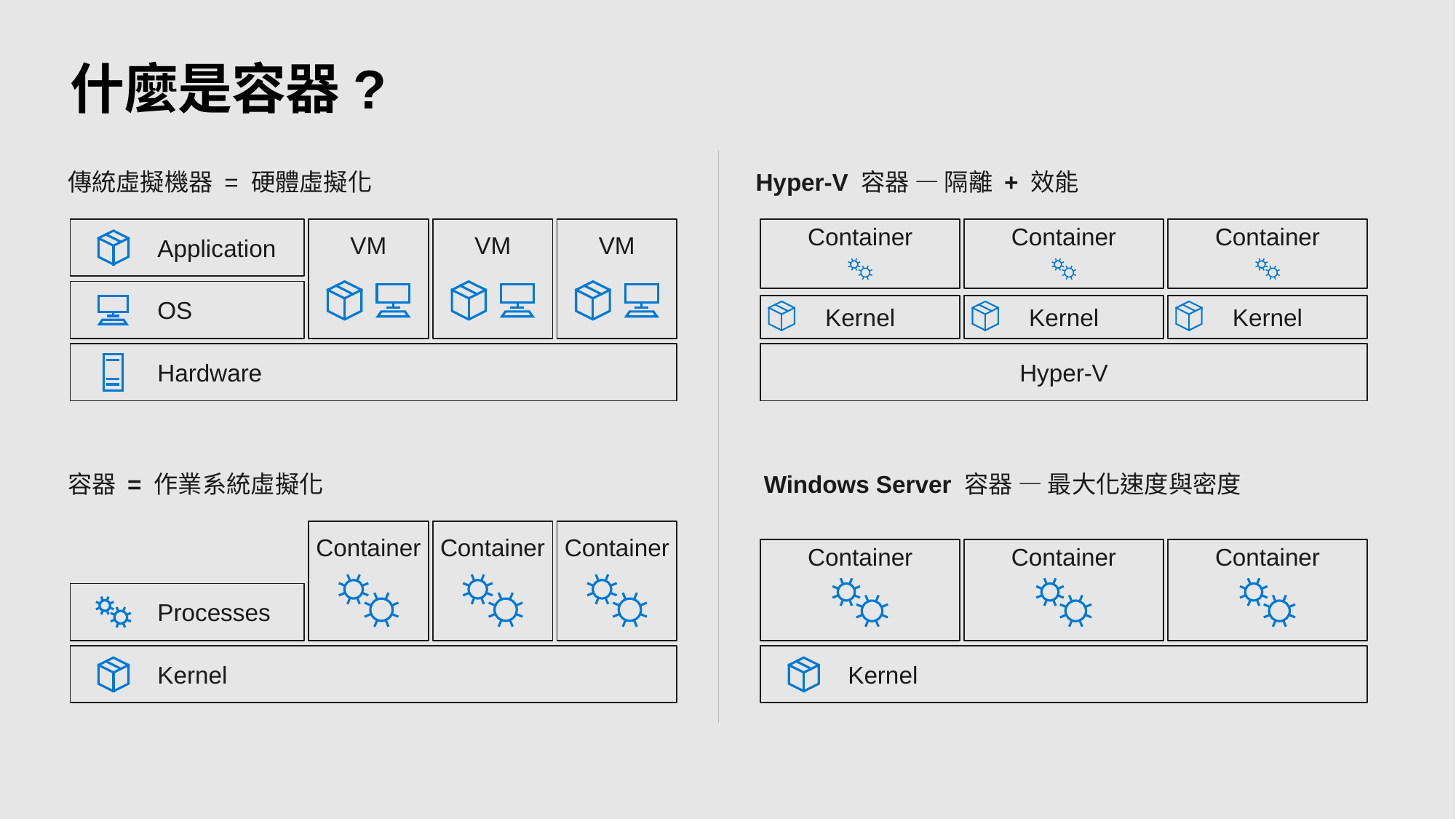

# 什麼是容器?
傳統虛擬機器 = 硬體虛擬化
Application
VM
VM
VM

OS

Hardware

容器 = 作業系統虛擬化
Container
Container
Container

Processes

Kernel

Hyper-V 容器 — 隔離 + 效能
Container
Container
Container

Kernel
Kernel
Kernel

Hyper-V
Windows Server 容器 — 最大化速度與密度
Container
Container
Container

Kernel